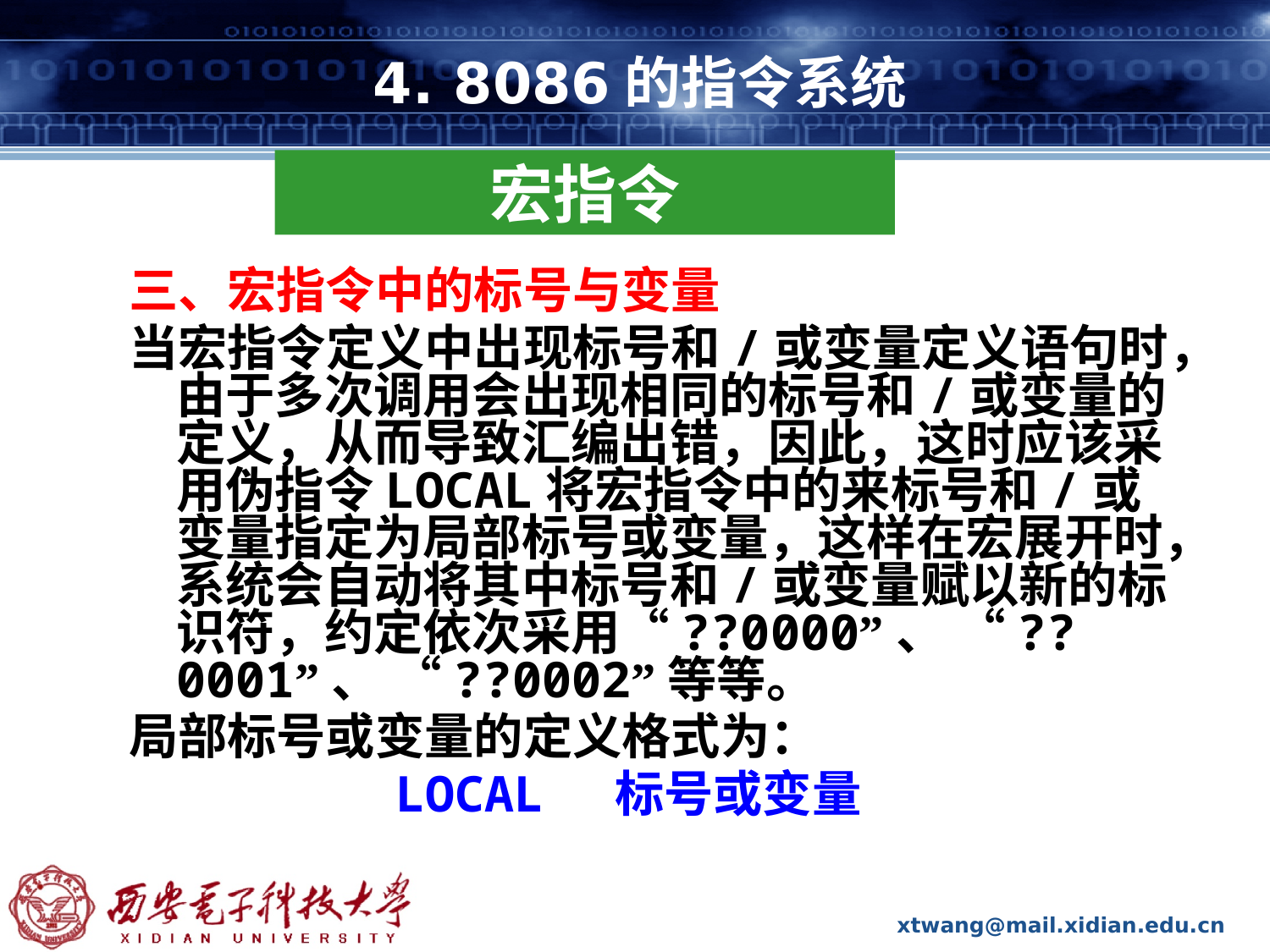

# 4. 8086的指令系统
宏指令
三、宏指令中的标号与变量
当宏指令定义中出现标号和/或变量定义语句时，由于多次调用会出现相同的标号和/或变量的定义，从而导致汇编出错，因此，这时应该采用伪指令LOCAL将宏指令中的来标号和/或变量指定为局部标号或变量，这样在宏展开时，系统会自动将其中标号和/或变量赋以新的标识符，约定依次采用“??0000”、 “??0001”、 “??0002”等等。
局部标号或变量的定义格式为：
         LOCAL  标号或变量